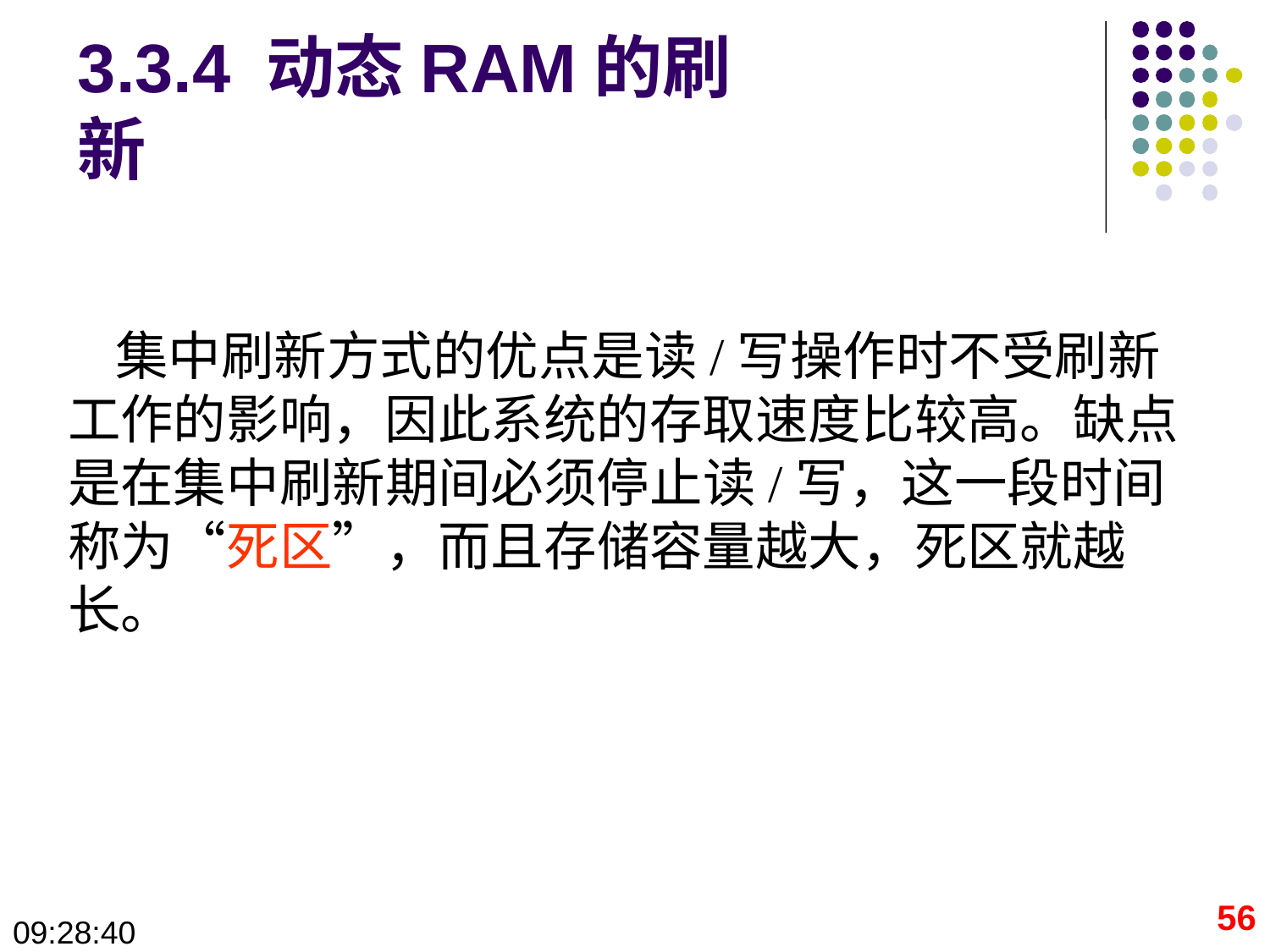

# 3.3.4 动态RAM的刷新
集中刷新方式的优点是读/写操作时不受刷新工作的影响，因此系统的存取速度比较高。缺点是在集中刷新期间必须停止读/写，这一段时间称为“死区”，而且存储容量越大，死区就越长。
56
09:28:40